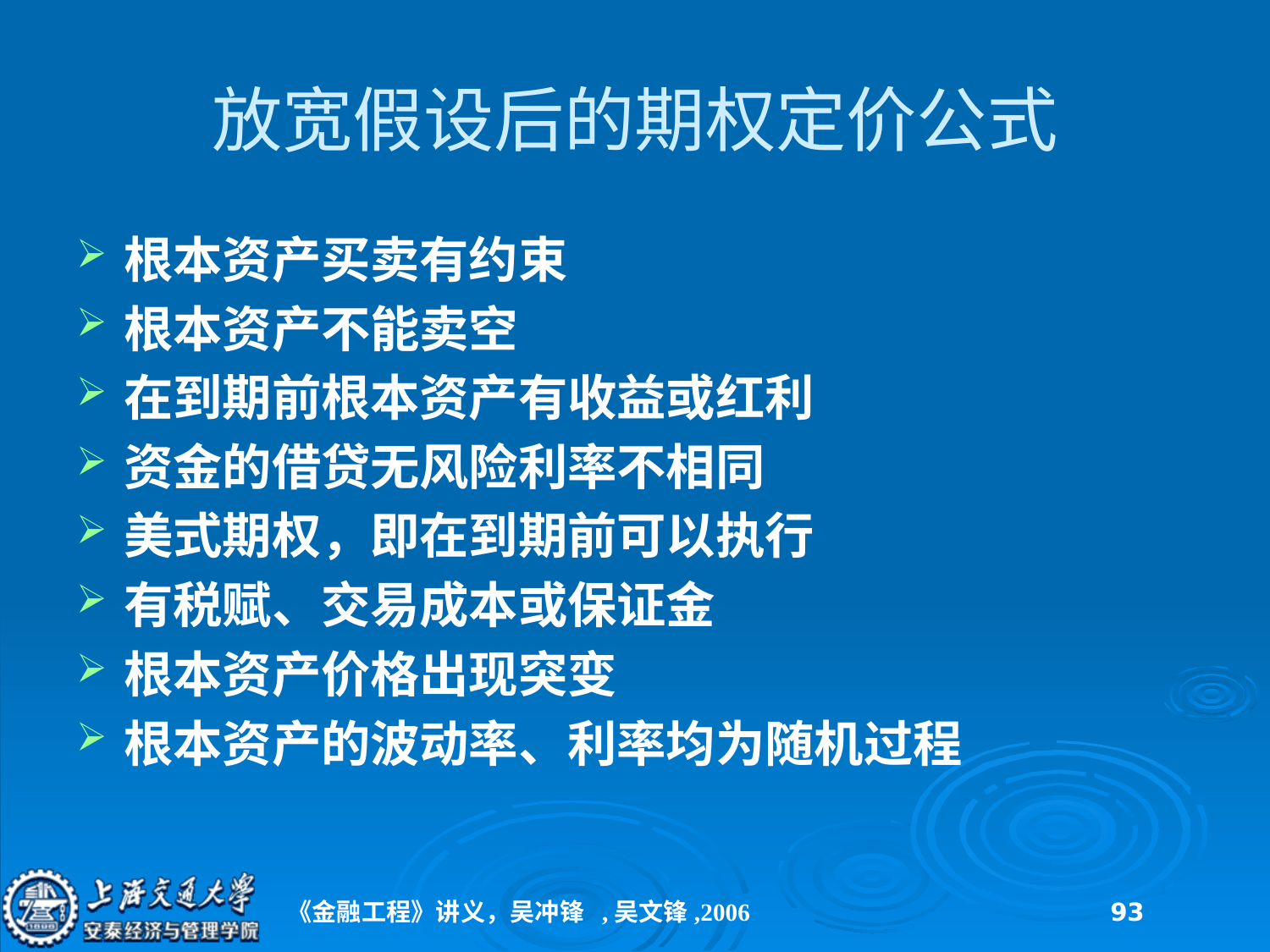

# 放宽假设后的期权定价公式
根本资产买卖有约束
根本资产不能卖空
在到期前根本资产有收益或红利
资金的借贷无风险利率不相同
美式期权，即在到期前可以执行
有税赋、交易成本或保证金
根本资产价格出现突变
根本资产的波动率、利率均为随机过程